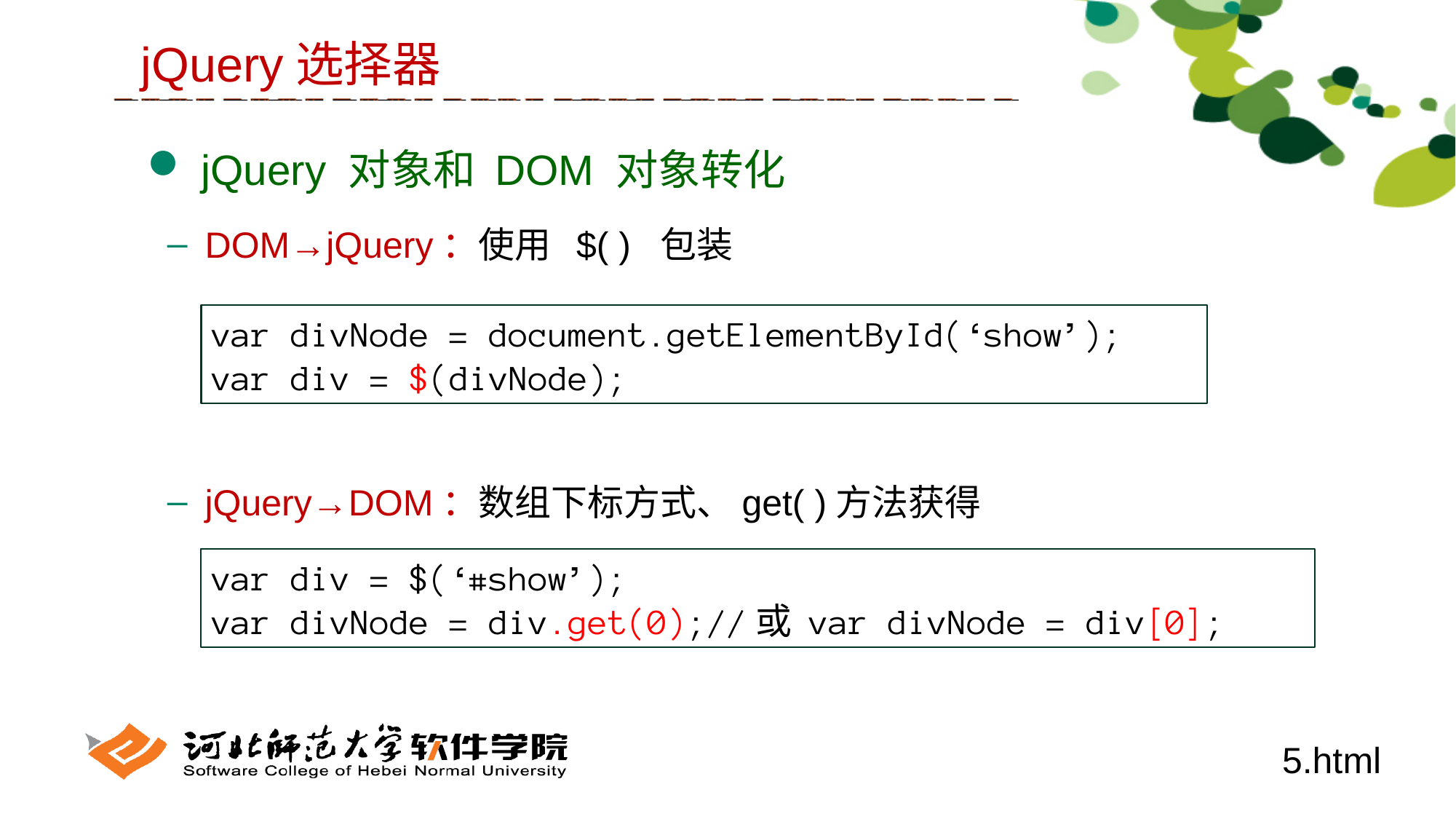

jQuery选择器
 jQuery 对象和 DOM 对象转化
 DOM→jQuery：使用  $( )  包装

 jQuery→DOM：数组下标方式、get( )方法获得

var divNode = document.getElementById(‘show’);
var div = $(divNode);
var div = $(‘#show’);
var divNode = div.get(0);//或 var divNode = div[0];
5.html